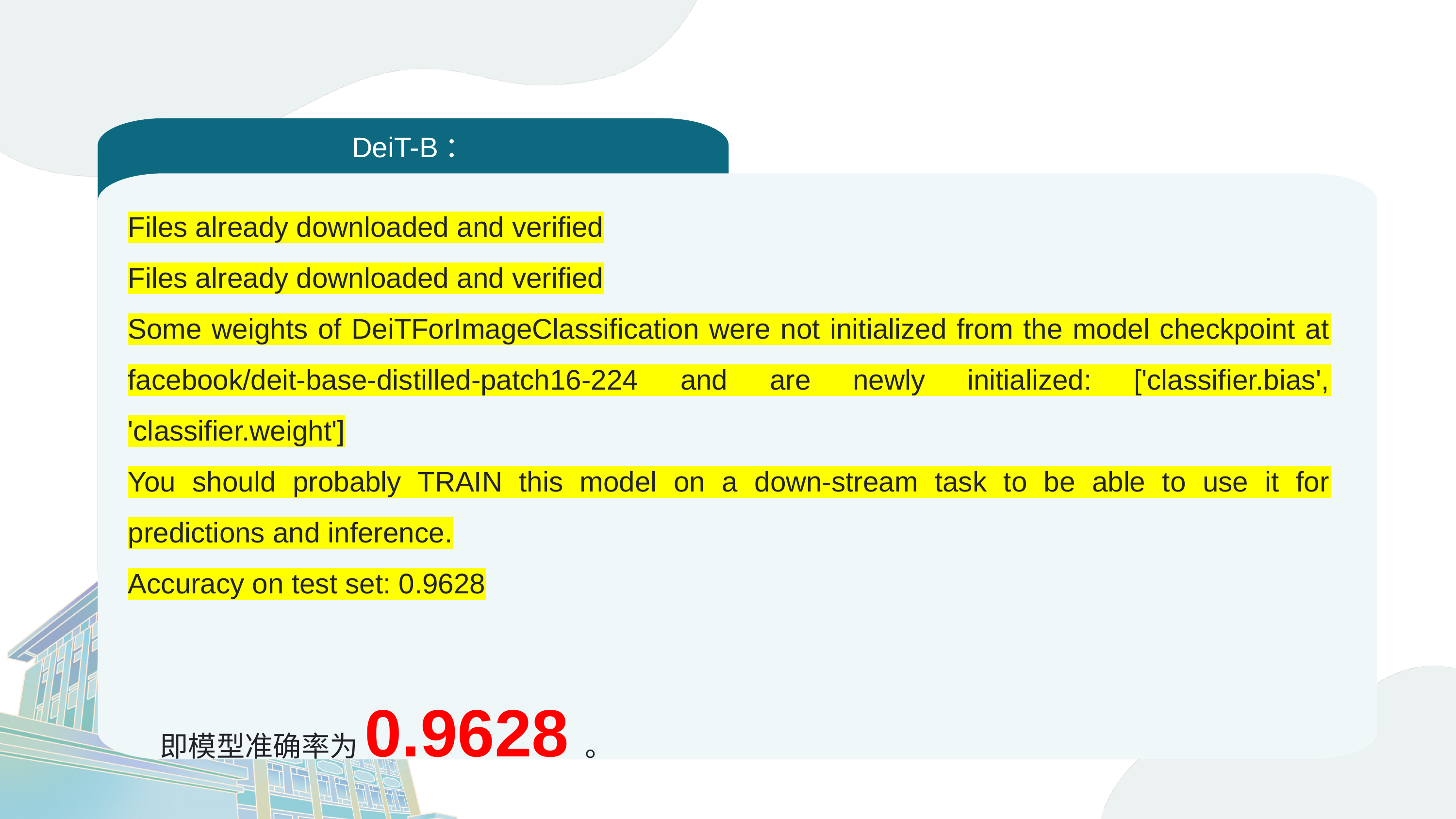

DeiT-B：

Files already downloaded and verified
Files already downloaded and verified
Some weights of DeiTForImageClassification were not initialized from the model checkpoint at facebook/deit-base-distilled-patch16-224 and are newly initialized: ['classifier.bias', 'classifier.weight']
You should probably TRAIN this model on a down-stream task to be able to use it for predictions and inference.
Accuracy on test set: 0.9628

    即模型准确率为0.9628。